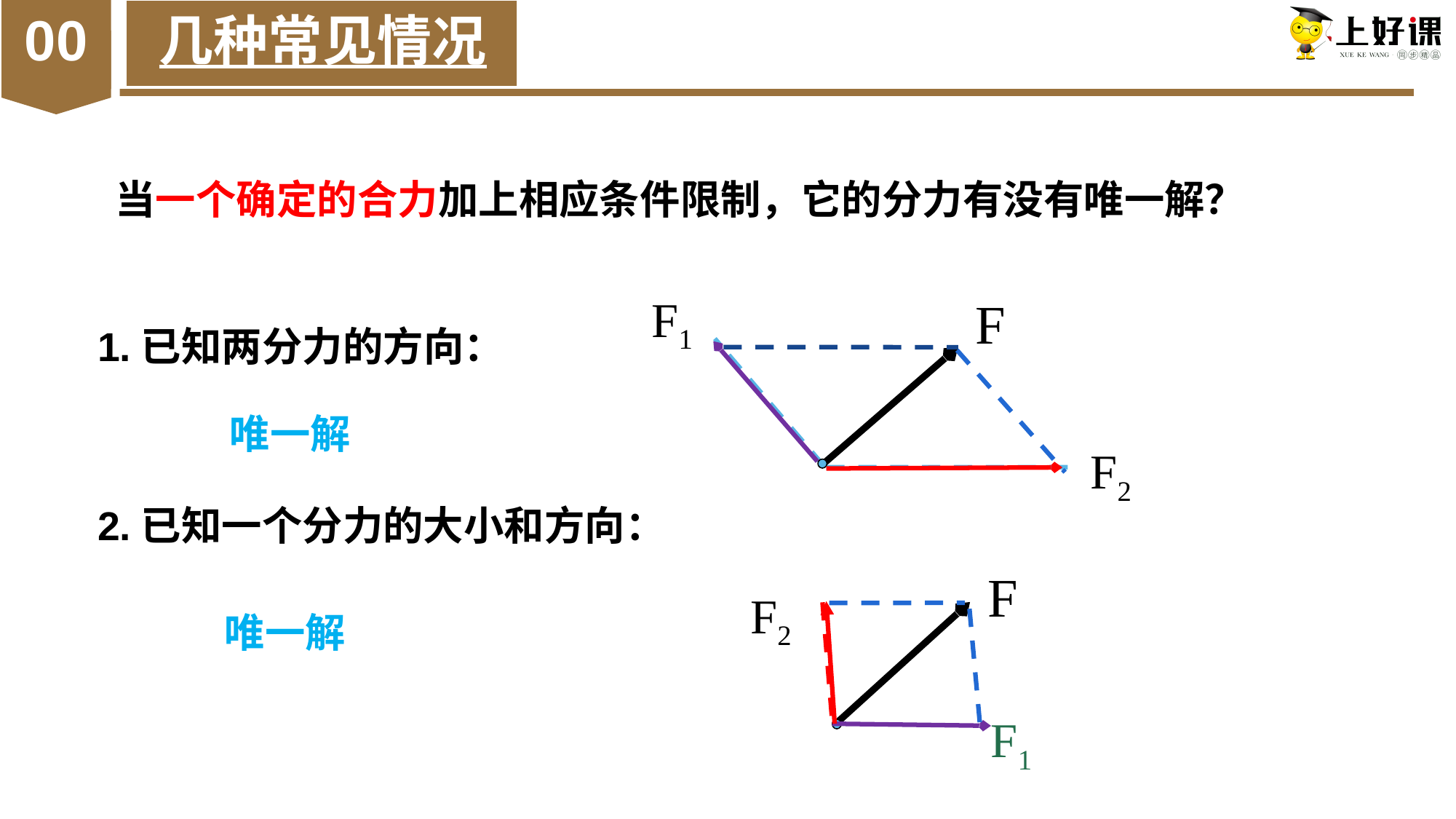

00
几种常见情况

当一个确定的合力加上相应条件限制，它的分力有没有唯一解？
F1

F

1.已知两分力的方向：

唯一解

F2

2.已知一个分力的大小和方向：
F

F2

唯一解

F1